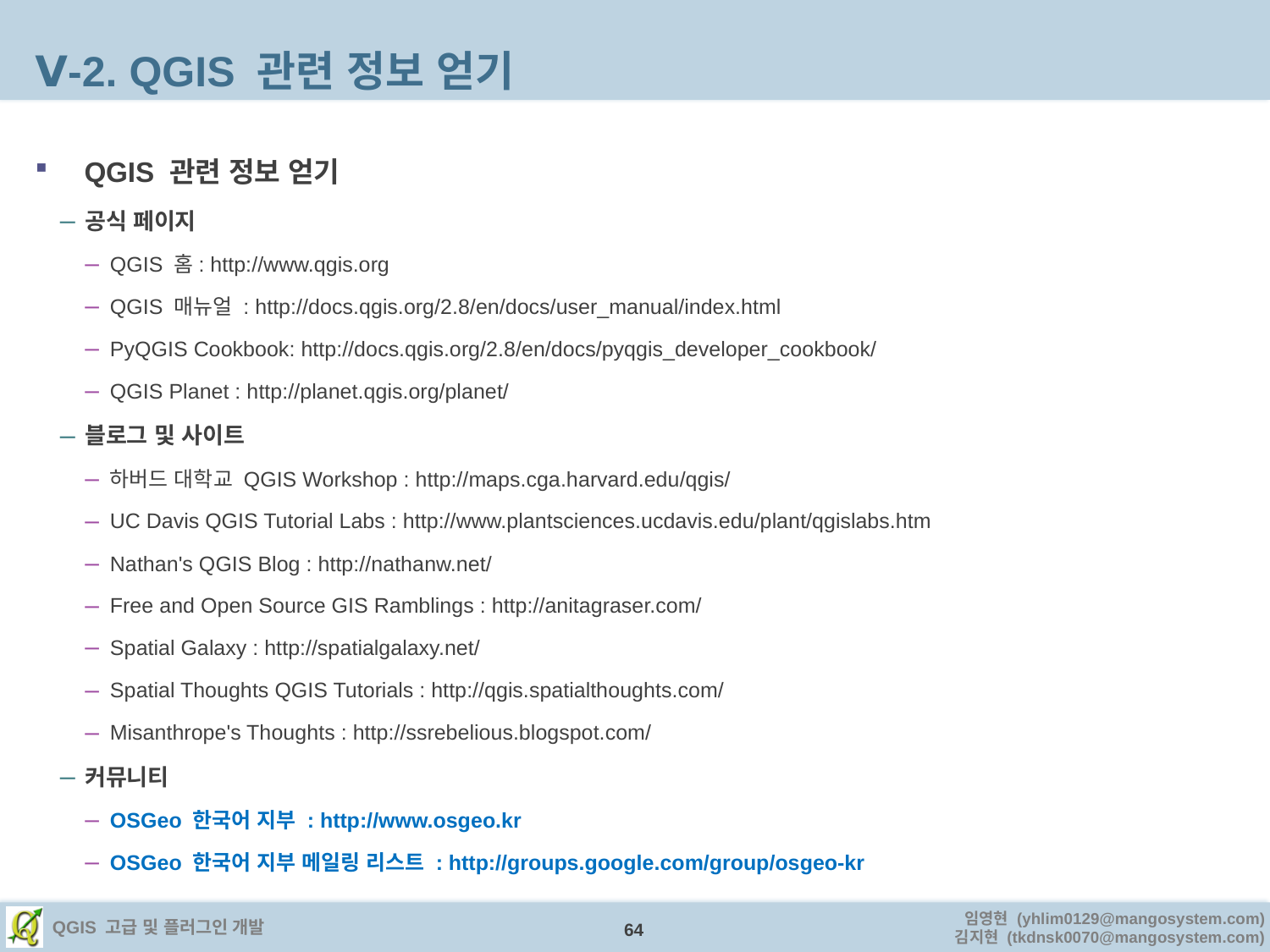

# Ⅴ-2. QGIS 관련 정보 얻기
QGIS 관련 정보 얻기
공식 페이지
QGIS 홈: http://www.qgis.org
QGIS 매뉴얼 : http://docs.qgis.org/2.8/en/docs/user_manual/index.html
PyQGIS Cookbook: http://docs.qgis.org/2.8/en/docs/pyqgis_developer_cookbook/
QGIS Planet : http://planet.qgis.org/planet/
블로그 및 사이트
하버드 대학교 QGIS Workshop : http://maps.cga.harvard.edu/qgis/
UC Davis QGIS Tutorial Labs : http://www.plantsciences.ucdavis.edu/plant/qgislabs.htm
Nathan's QGIS Blog : http://nathanw.net/
Free and Open Source GIS Ramblings : http://anitagraser.com/
Spatial Galaxy : http://spatialgalaxy.net/
Spatial Thoughts QGIS Tutorials : http://qgis.spatialthoughts.com/
Misanthrope's Thoughts : http://ssrebelious.blogspot.com/
커뮤니티
OSGeo 한국어 지부 : http://www.osgeo.kr
OSGeo 한국어 지부 메일링 리스트 : http://groups.google.com/group/osgeo-kr
64